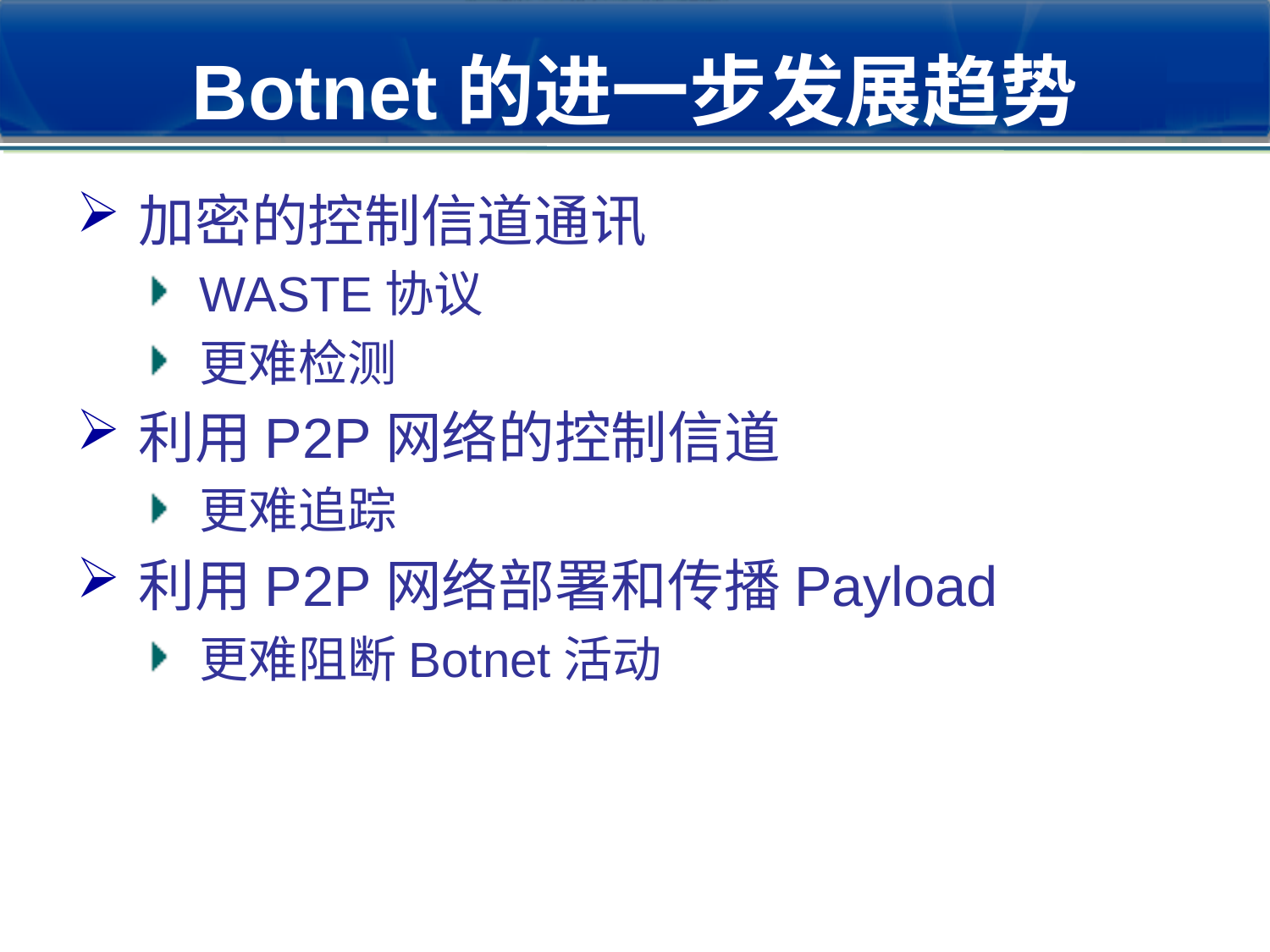

# Botnet的进一步发展趋势
加密的控制信道通讯
WASTE协议
更难检测
利用P2P网络的控制信道
更难追踪
利用P2P网络部署和传播Payload
更难阻断Botnet活动